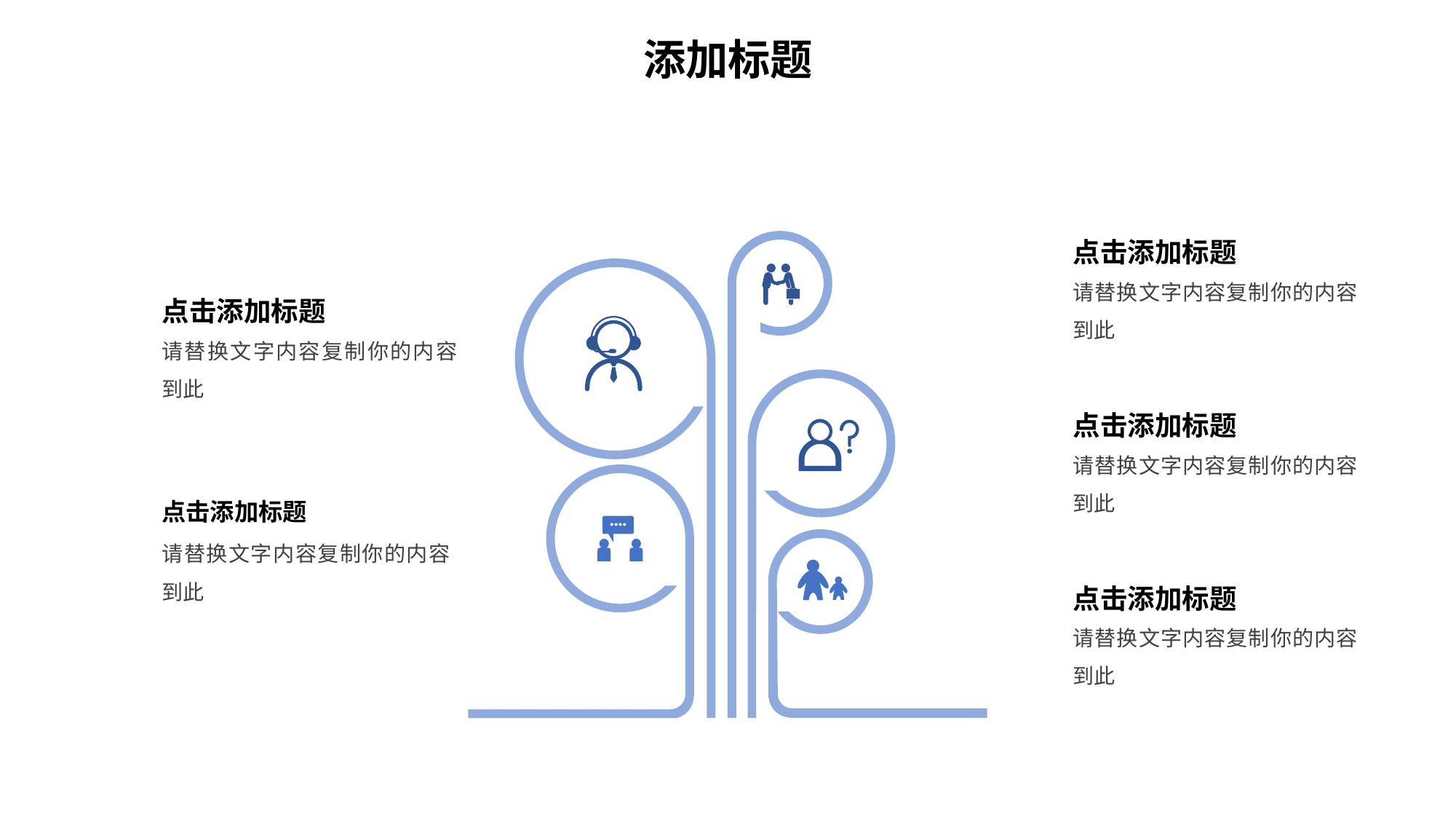

添加标题
点击添加标题
请替换文字内容复制你的内容到此

点击添加标题
请替换文字内容复制你的内容到此

点击添加标题
请替换文字内容复制你的内容到此

点击添加标题
请替换文字内容复制你的内容到此

点击添加标题
请替换文字内容复制你的内容到此